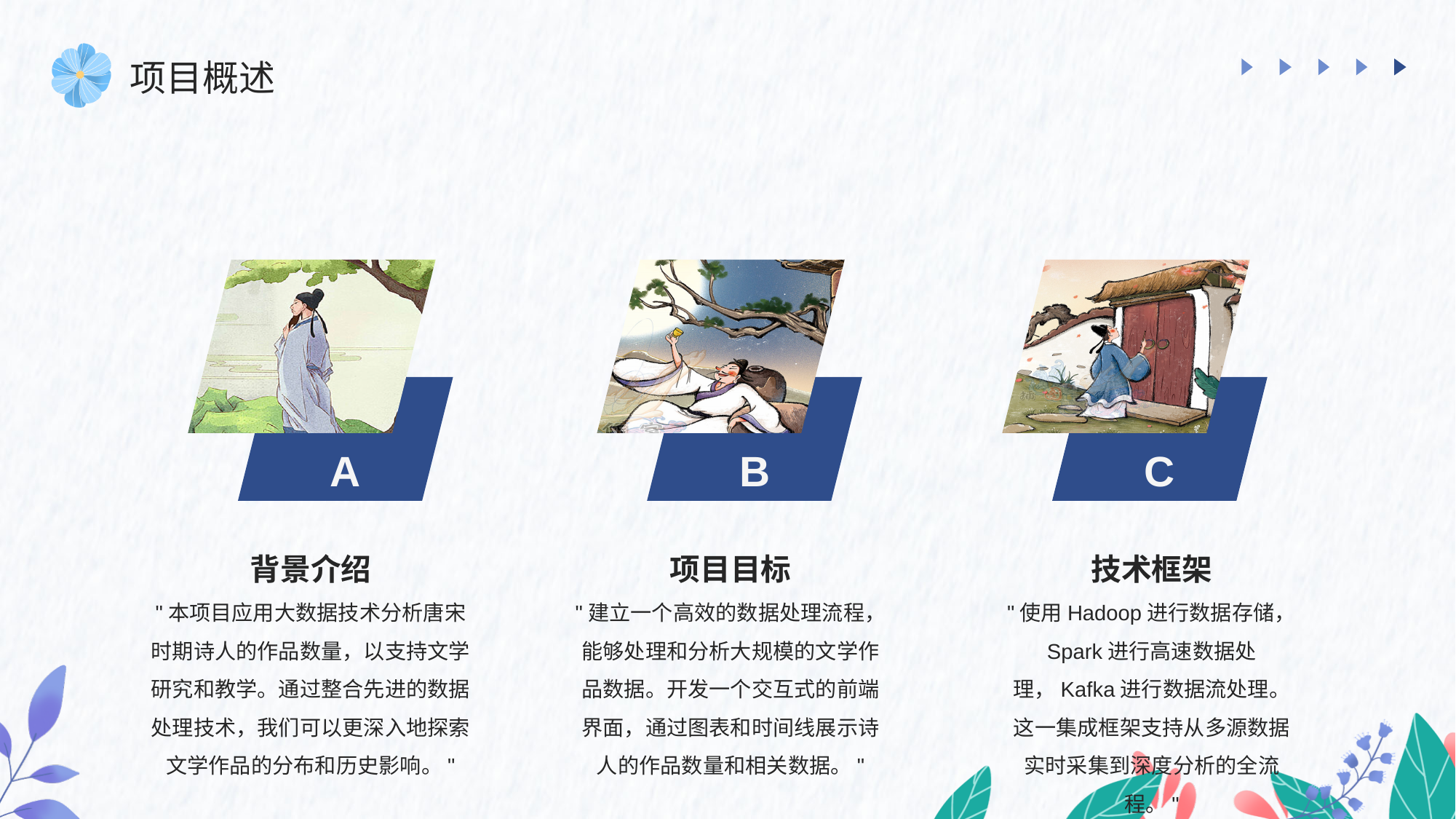

项目概述

A

B

C
背景介绍
"本项目应用大数据技术分析唐宋时期诗人的作品数量，以支持文学研究和教学。通过整合先进的数据处理技术，我们可以更深入地探索文学作品的分布和历史影响。"
项目目标
"建立一个高效的数据处理流程，能够处理和分析大规模的文学作品数据。开发一个交互式的前端界面，通过图表和时间线展示诗人的作品数量和相关数据。"
技术框架
"使用Hadoop进行数据存储，Spark进行高速数据处理，Kafka进行数据流处理。这一集成框架支持从多源数据实时采集到深度分析的全流程。"